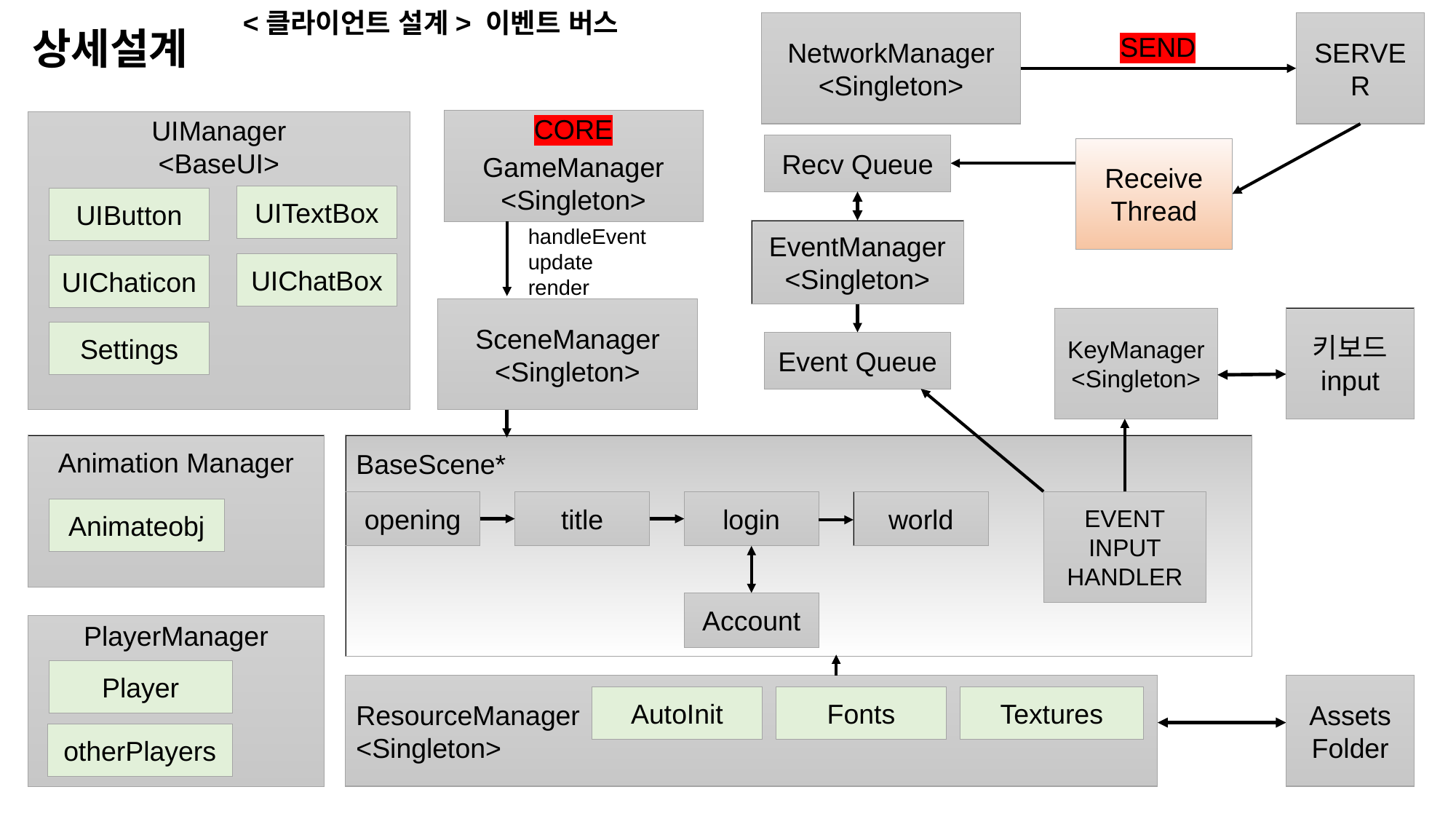

<클라이언트 설계> 이벤트 버스
NetworkManager
<Singleton>
SERVER
상세설계
SEND
CORE

GameManager
<Singleton>
UIManager
<BaseUI>

Recv Queue
Receive Thread
UITextBox
UIButton
handleEvent
update
render
EventManager
<Singleton>
UIChatBox
UIChaticon
SceneManager
<Singleton>
키보드
input
KeyManager
<Singleton>
Settings
Event Queue
Animation Manager

BaseScene*

world
EVENT
INPUT
HANDLER
title
login
opening
Animateobj
Account
PlayerManager

Player
ResourceManager
<Singleton>
Assets
Folder
AutoInit
Fonts
Textures
otherPlayers